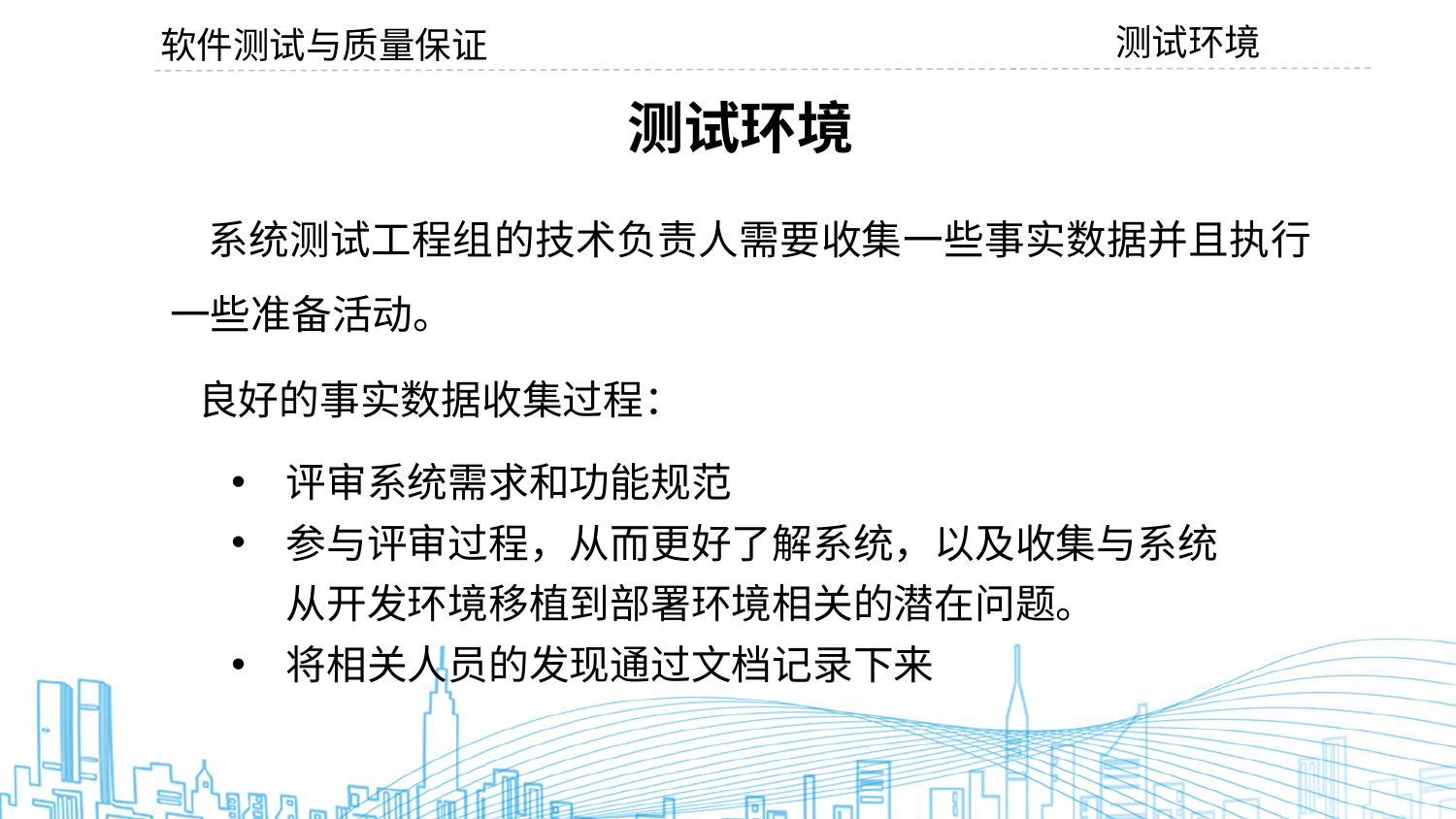

测试环境
软件测试与质量保证
测试环境
   系统测试工程组的技术负责人需要收集一些事实数据并且执行一些准备活动。
  良好的事实数据收集过程：
评审系统需求和功能规范
参与评审过程，从而更好了解系统，以及收集与系统从开发环境移植到部署环境相关的潜在问题。
将相关人员的发现通过文档记录下来